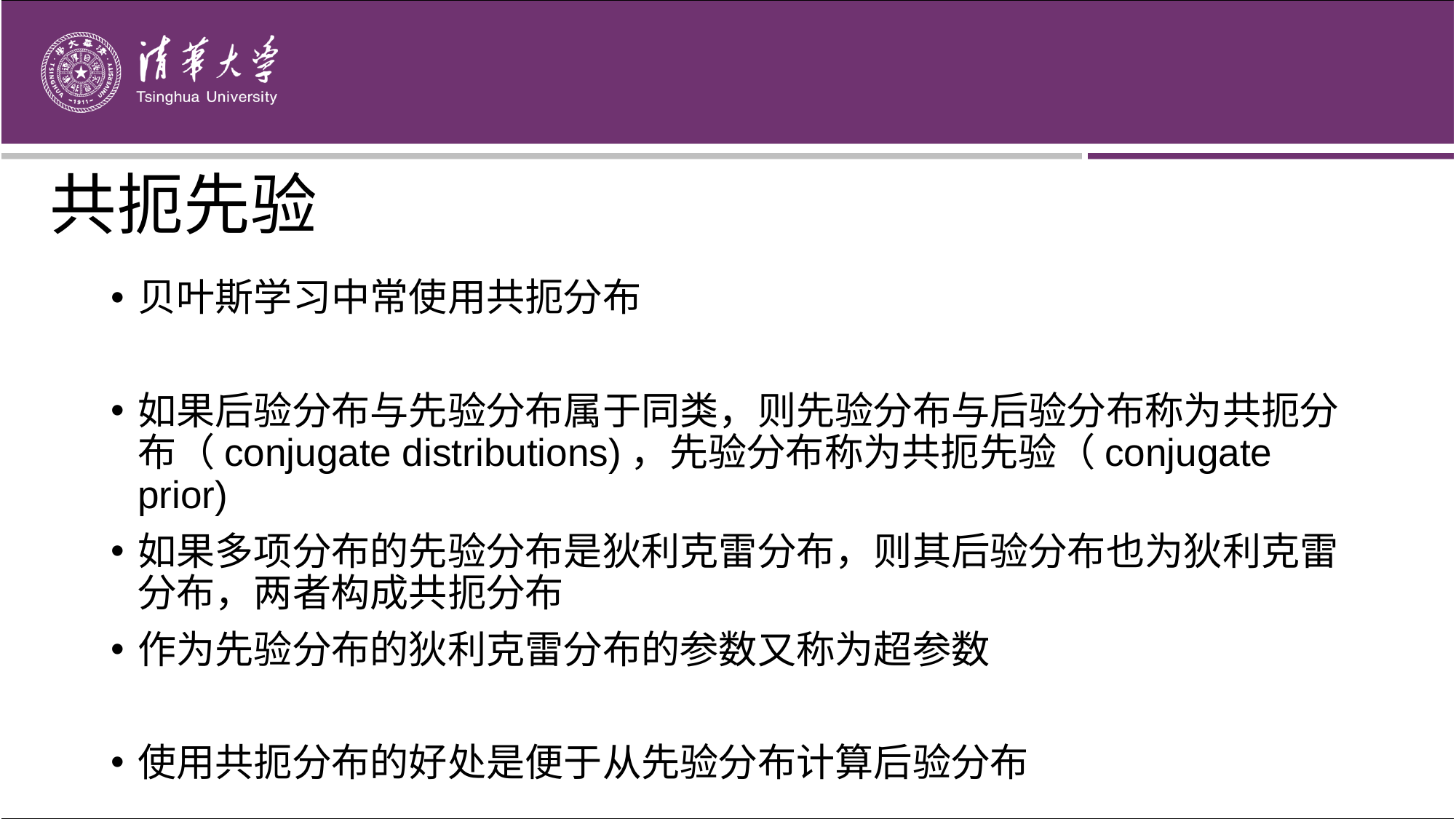

# 共扼先验
贝叶斯学习中常使用共扼分布

如果后验分布与先验分布属于同类，则先验分布与后验分布称为共扼分布（conjugate distributions)，先验分布称为共扼先验（conjugate prior)
如果多项分布的先验分布是狄利克雷分布，则其后验分布也为狄利克雷分布，两者构成共扼分布
作为先验分布的狄利克雷分布的参数又称为超参数

使用共扼分布的好处是便于从先验分布计算后验分布